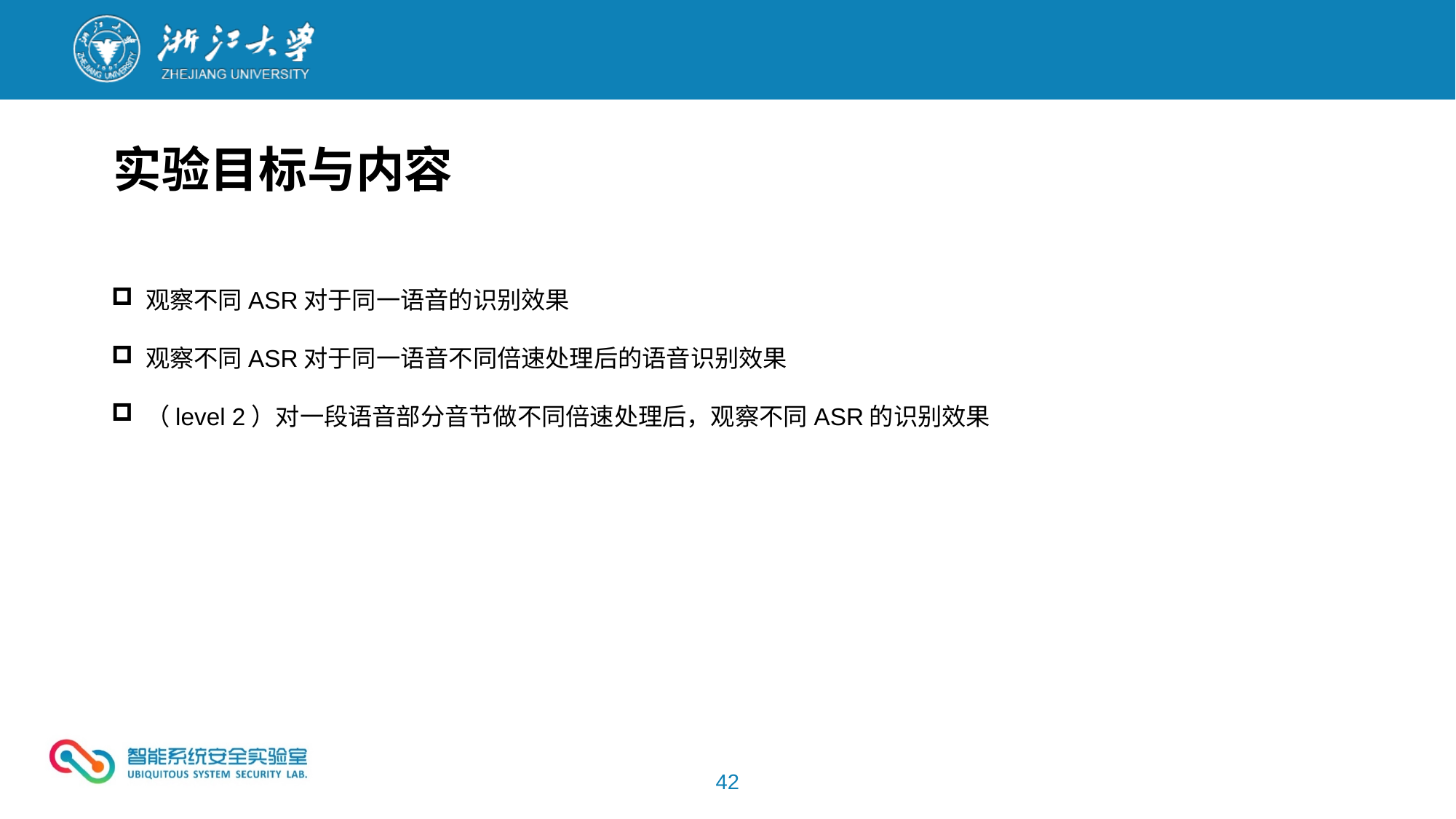

实验目标与内容
观察不同ASR对于同一语音的识别效果
观察不同ASR对于同一语音不同倍速处理后的语音识别效果
（level 2）对一段语音部分音节做不同倍速处理后，观察不同ASR的识别效果